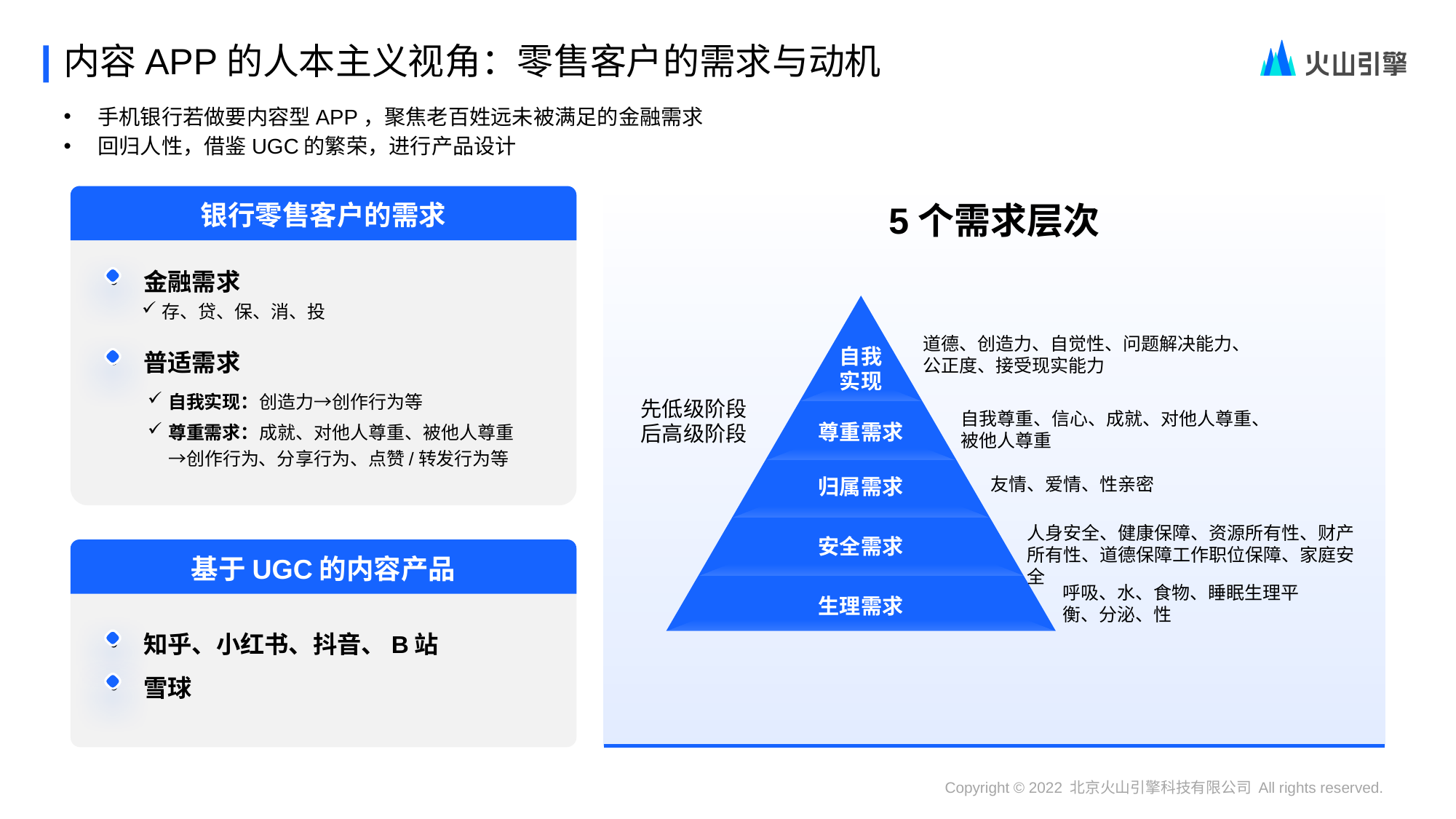

# 内容APP的人本主义视角：零售客户的需求与动机
手机银行若做要内容型APP，聚焦老百姓远未被满足的金融需求
回归人性，借鉴UGC的繁荣，进行产品设计
银行零售客户的需求

5个需求层次

金融需求

存、贷、保、消、投

道德、创造力、自觉性、问题解决能力、公正度、接受现实能力
普适需求
自我
实现

自我实现：创造力→创作行为等
尊重需求：成就、对他人尊重、被他人尊重→创作行为、分享行为、点赞/转发行为等
先低级阶段后高级阶段
自我尊重、信心、成就、对他人尊重、被他人尊重
尊重需求
友情、爱情、性亲密
归属需求
人身安全、健康保障、资源所有性、财产所有性、道德保障工作职位保障、家庭安全
安全需求
基于UGC的内容产品
呼吸、水、食物、睡眠生理平衡、分泌、性
生理需求

知乎、小红书、抖音、B站
雪球